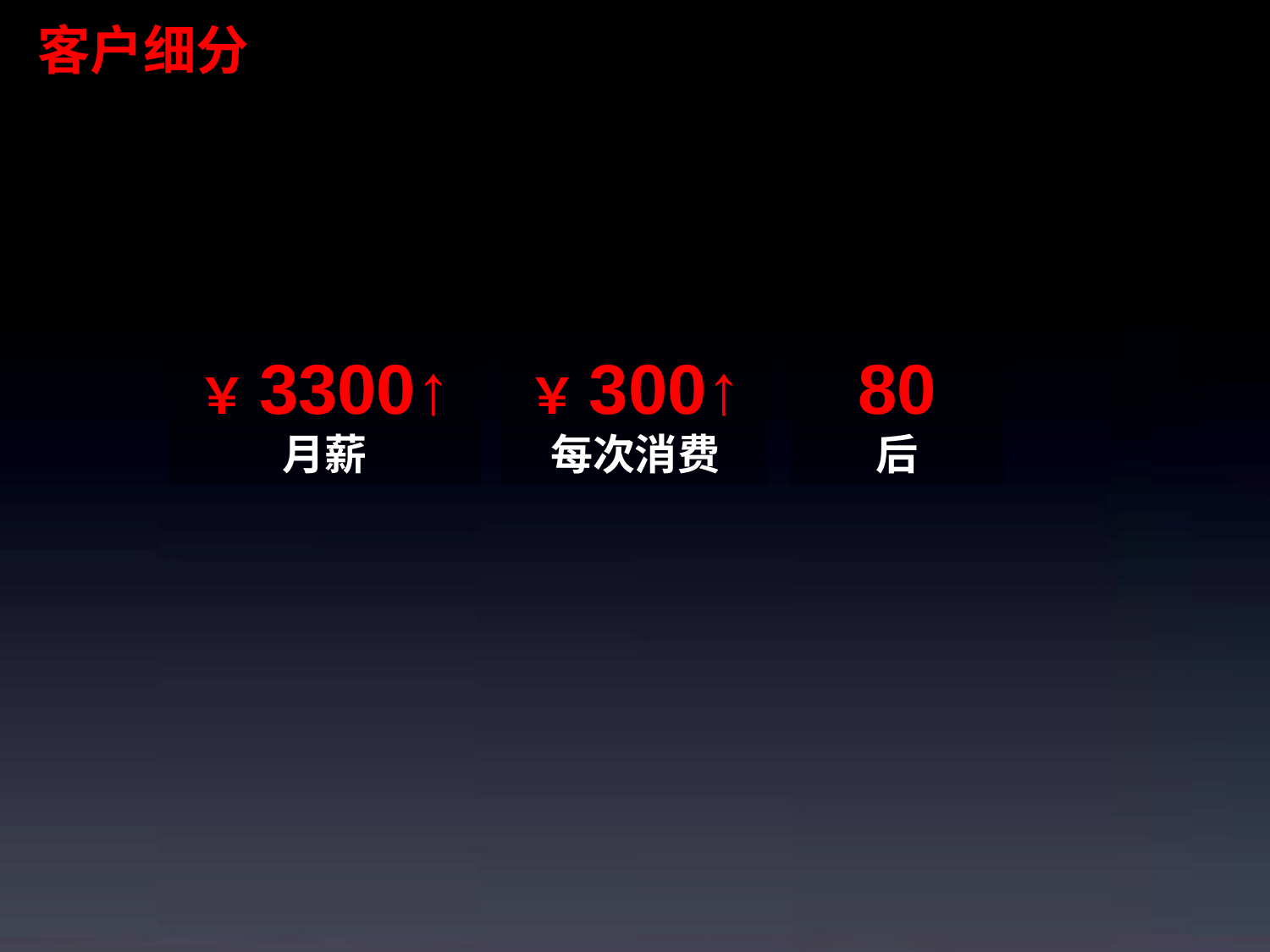

客户细分
￥3300↑
月薪
￥300↑
每次消费
80
后